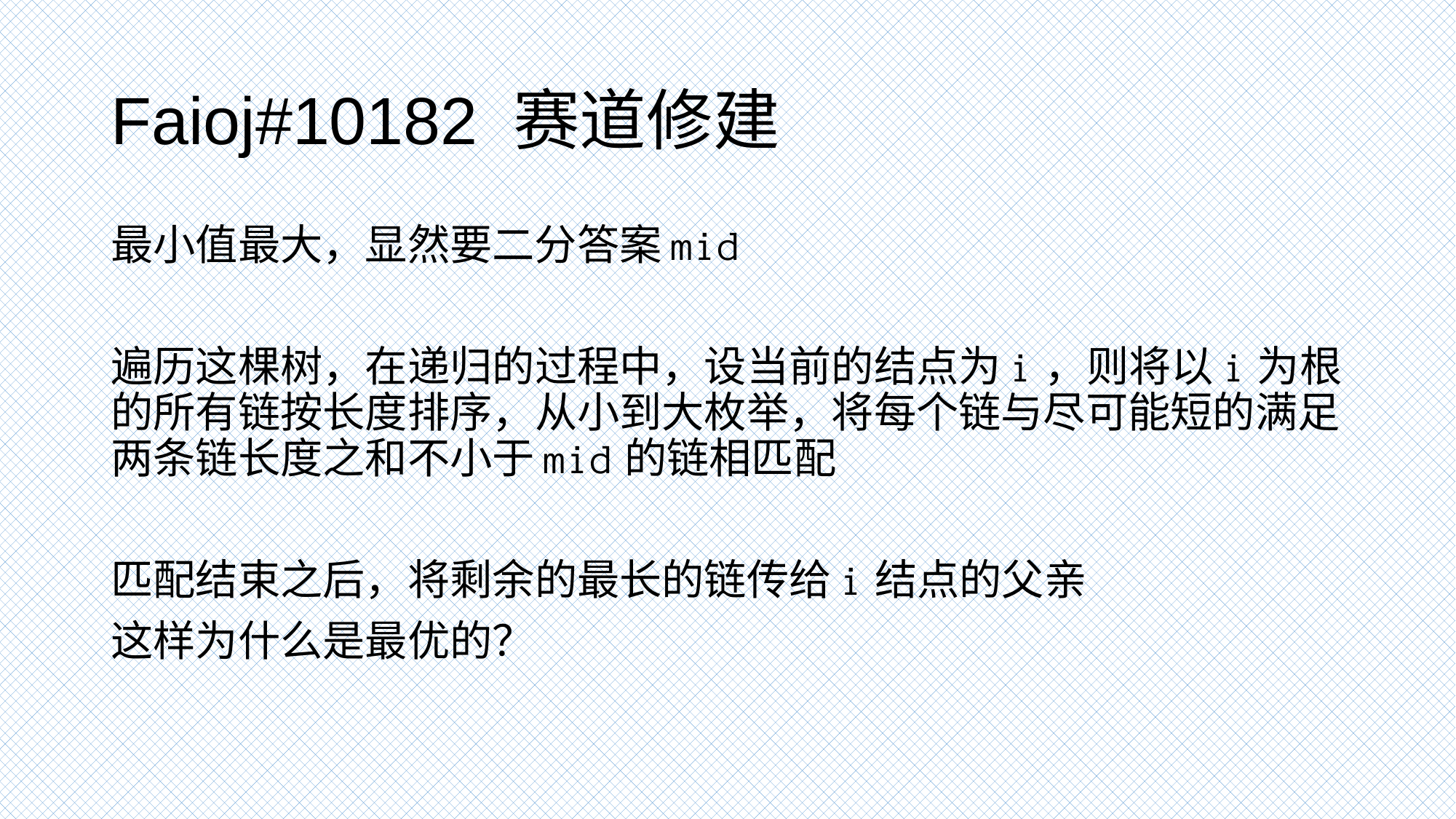

# Faioj#10182 赛道修建
最小值最大，显然要二分答案mid

遍历这棵树，在递归的过程中，设当前的结点为i，则将以i为根的所有链按长度排序，从小到大枚举，将每个链与尽可能短的满足两条链长度之和不小于mid的链相匹配

匹配结束之后，将剩余的最长的链传给i结点的父亲
这样为什么是最优的？